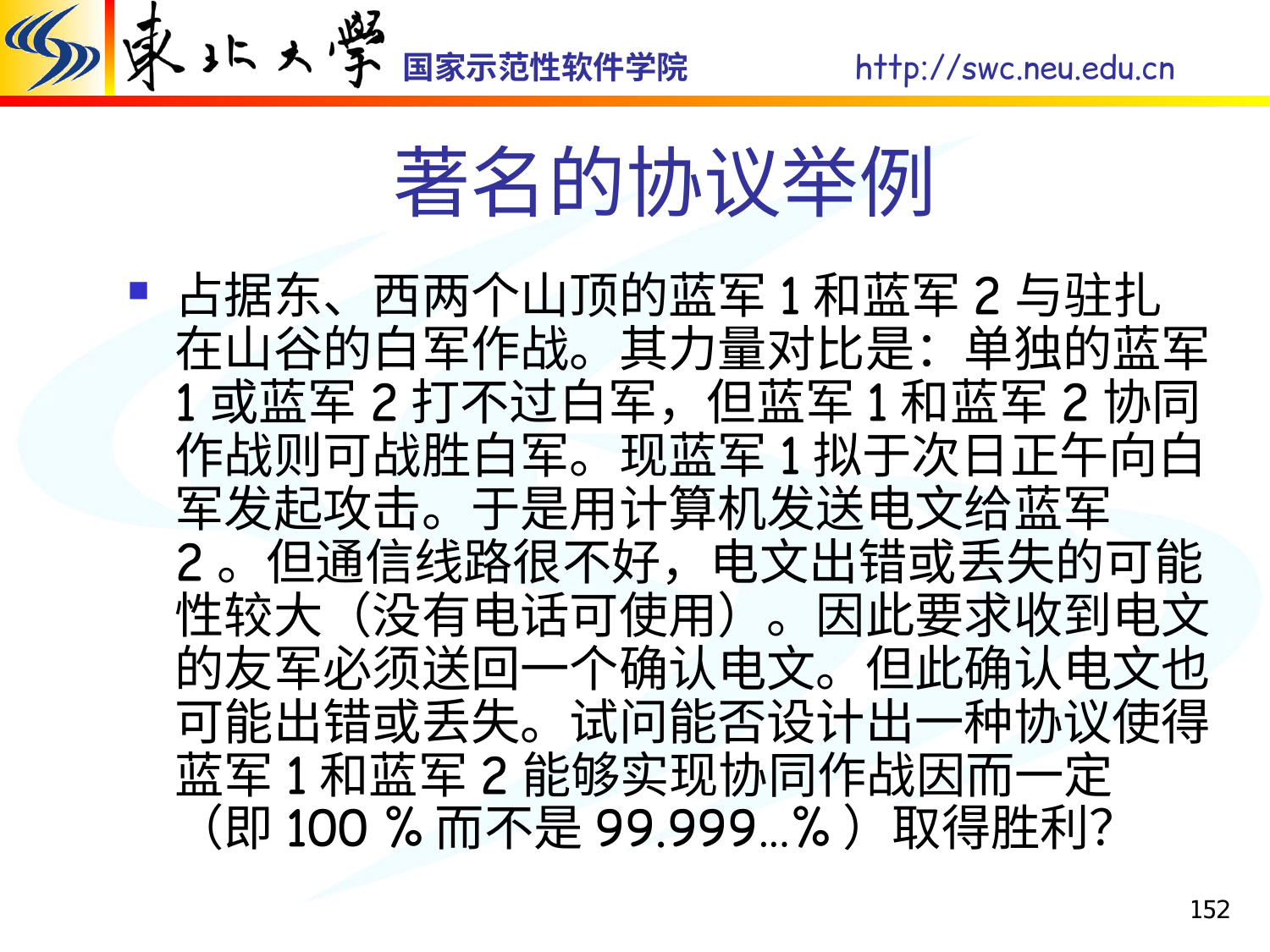

# 著名的协议举例
占据东、西两个山顶的蓝军1和蓝军2与驻扎在山谷的白军作战。其力量对比是：单独的蓝军1或蓝军2打不过白军，但蓝军1和蓝军2协同作战则可战胜白军。现蓝军1拟于次日正午向白军发起攻击。于是用计算机发送电文给蓝军2。但通信线路很不好，电文出错或丢失的可能性较大（没有电话可使用）。因此要求收到电文的友军必须送回一个确认电文。但此确认电文也可能出错或丢失。试问能否设计出一种协议使得蓝军1和蓝军2能够实现协同作战因而一定（即100 %而不是99.999…%）取得胜利？
152